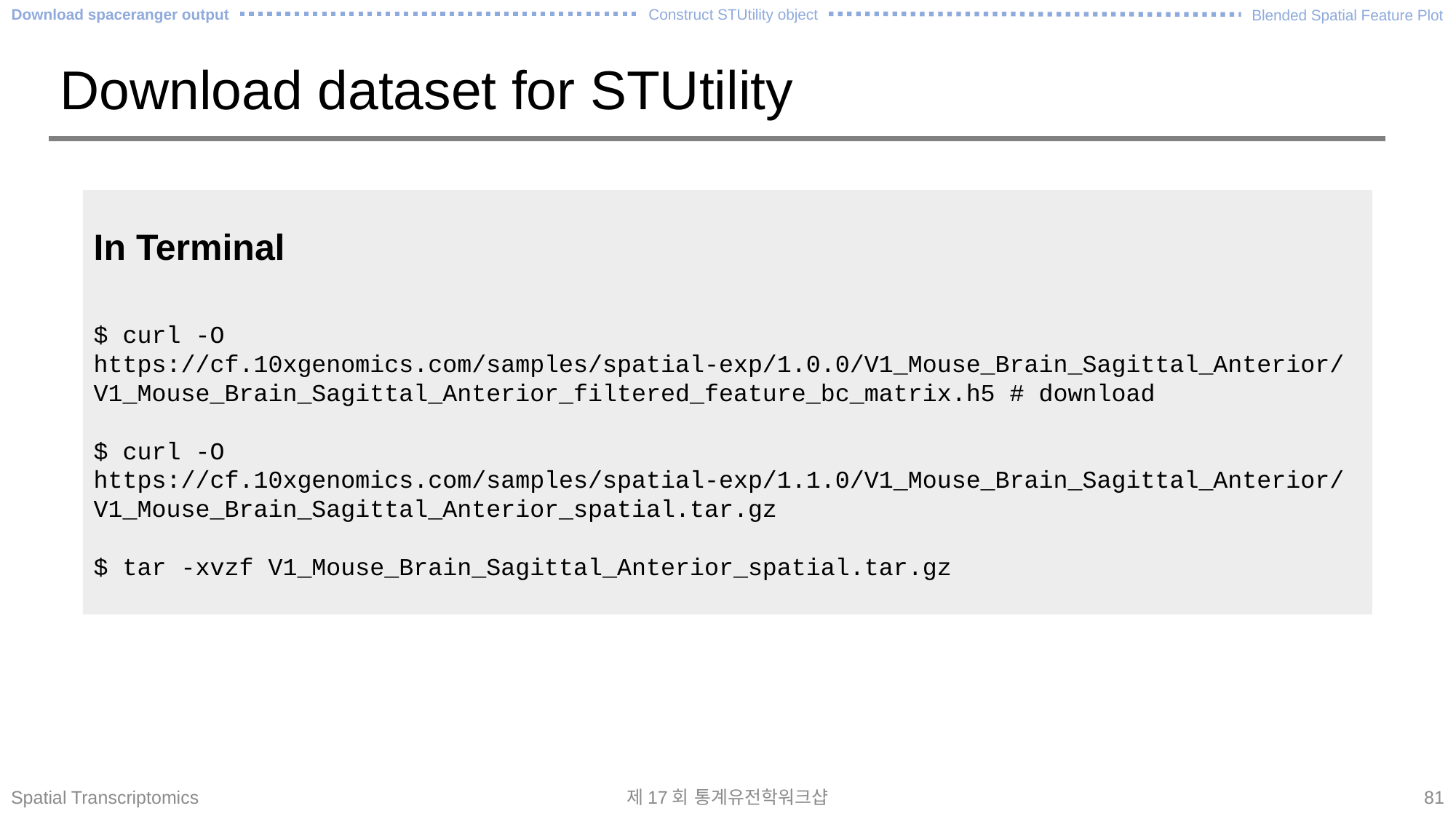

Blended Spatial Feature Plot
Construct STUtility object
Download spaceranger output
# Download dataset for STUtility
In Terminal

$ curl -O https://cf.10xgenomics.com/samples/spatial-exp/1.0.0/V1_Mouse_Brain_Sagittal_Anterior/V1_Mouse_Brain_Sagittal_Anterior_filtered_feature_bc_matrix.h5 # download

$ curl -O https://cf.10xgenomics.com/samples/spatial-exp/1.1.0/V1_Mouse_Brain_Sagittal_Anterior/V1_Mouse_Brain_Sagittal_Anterior_spatial.tar.gz

$ tar -xvzf V1_Mouse_Brain_Sagittal_Anterior_spatial.tar.gz
Spatial Transcriptomics
제17회 통계유전학워크샵
81